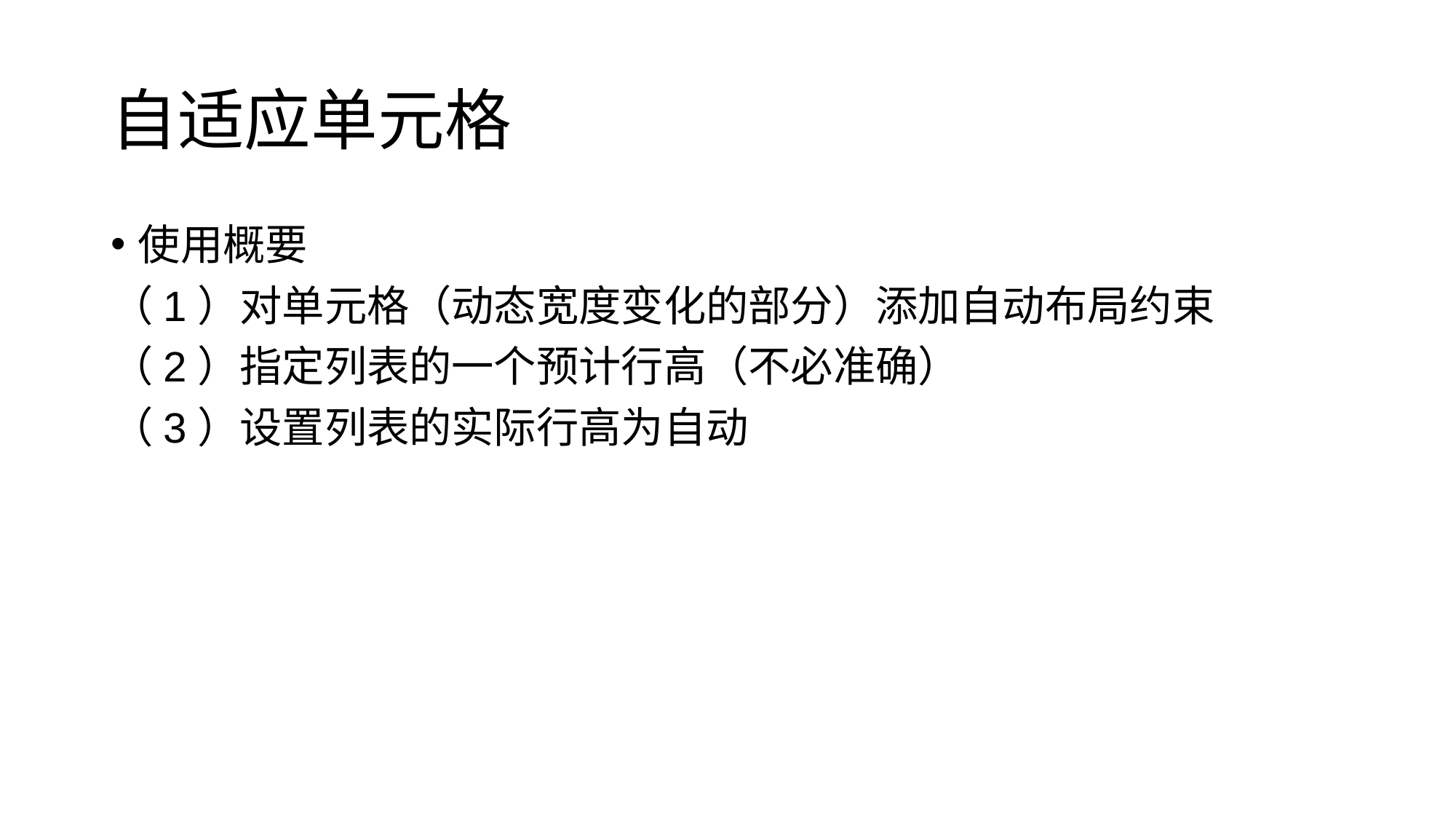

# 自适应单元格
使用概要
（1）对单元格（动态宽度变化的部分）添加自动布局约束
（2）指定列表的一个预计行高（不必准确）
（3）设置列表的实际行高为自动